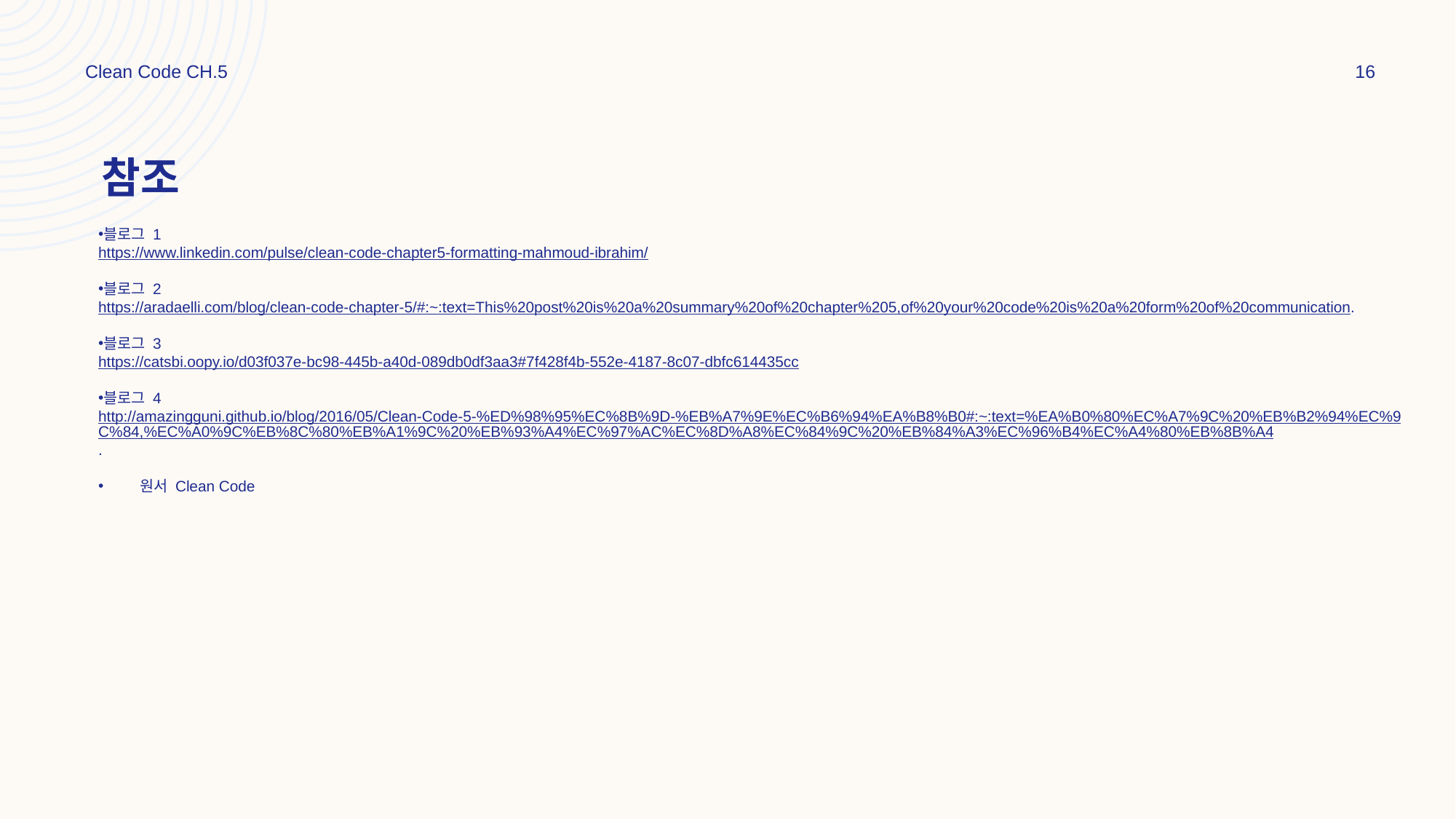

Clean Code CH.5
16
# 참조
블로그 1
https://www.linkedin.com/pulse/clean-code-chapter5-formatting-mahmoud-ibrahim/

블로그 2
https://aradaelli.com/blog/clean-code-chapter-5/#:~:text=This%20post%20is%20a%20summary%20of%20chapter%205,of%20your%20code%20is%20a%20form%20of%20communication.

블로그 3
https://catsbi.oopy.io/d03f037e-bc98-445b-a40d-089db0df3aa3#7f428f4b-552e-4187-8c07-dbfc614435cc

블로그 4
http://amazingguni.github.io/blog/2016/05/Clean-Code-5-%ED%98%95%EC%8B%9D-%EB%A7%9E%EC%B6%94%EA%B8%B0#:~:text=%EA%B0%80%EC%A7%9C%20%EB%B2%94%EC%9C%84,%EC%A0%9C%EB%8C%80%EB%A1%9C%20%EB%93%A4%EC%97%AC%EC%8D%A8%EC%84%9C%20%EB%84%A3%EC%96%B4%EC%A4%80%EB%8B%A4.

원서 Clean Code